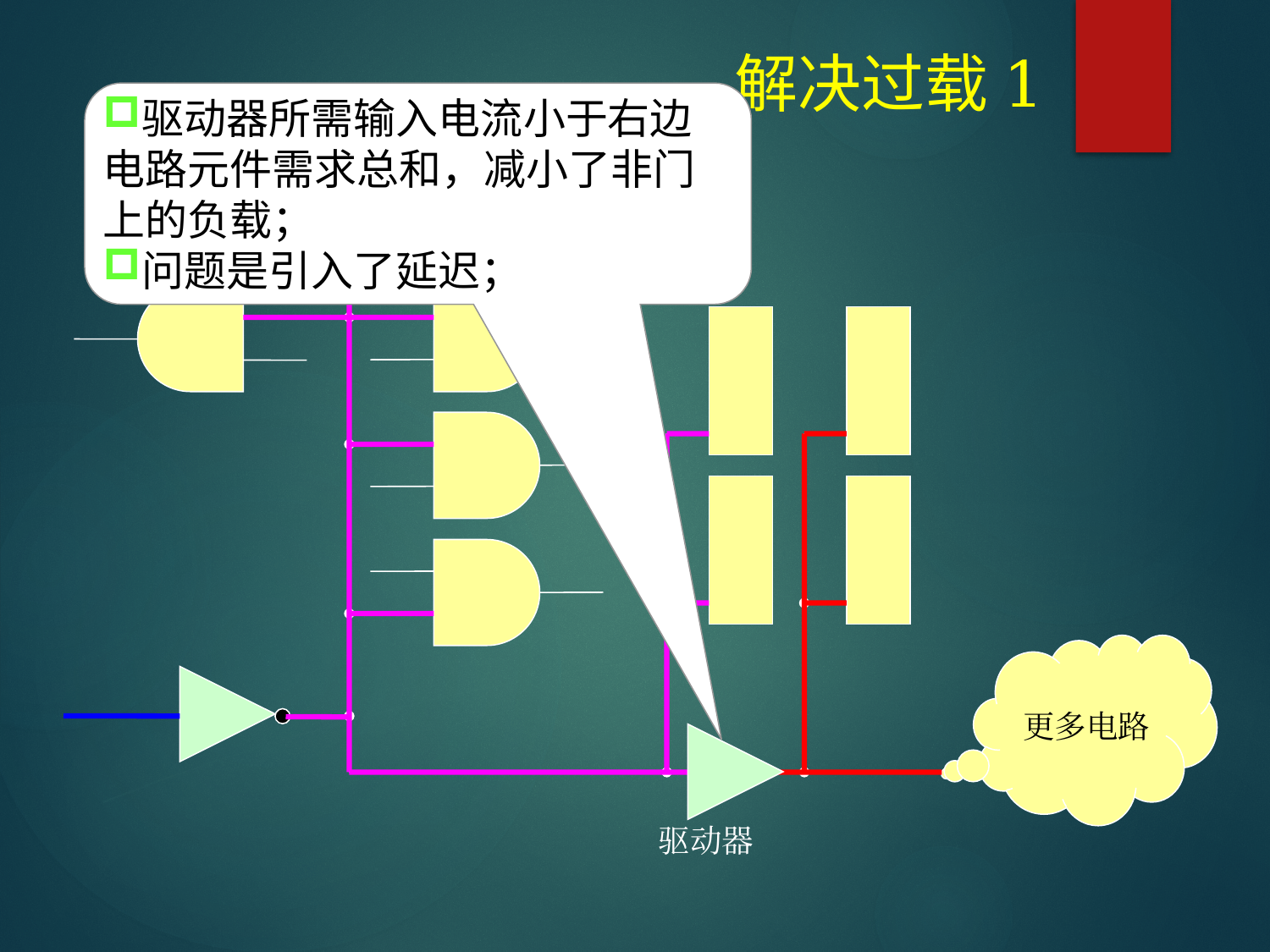

解决过载1
21
驱动器所需输入电流小于右边电路元件需求总和，减小了非门上的负载；
问题是引入了延迟；

更多电路

驱动器